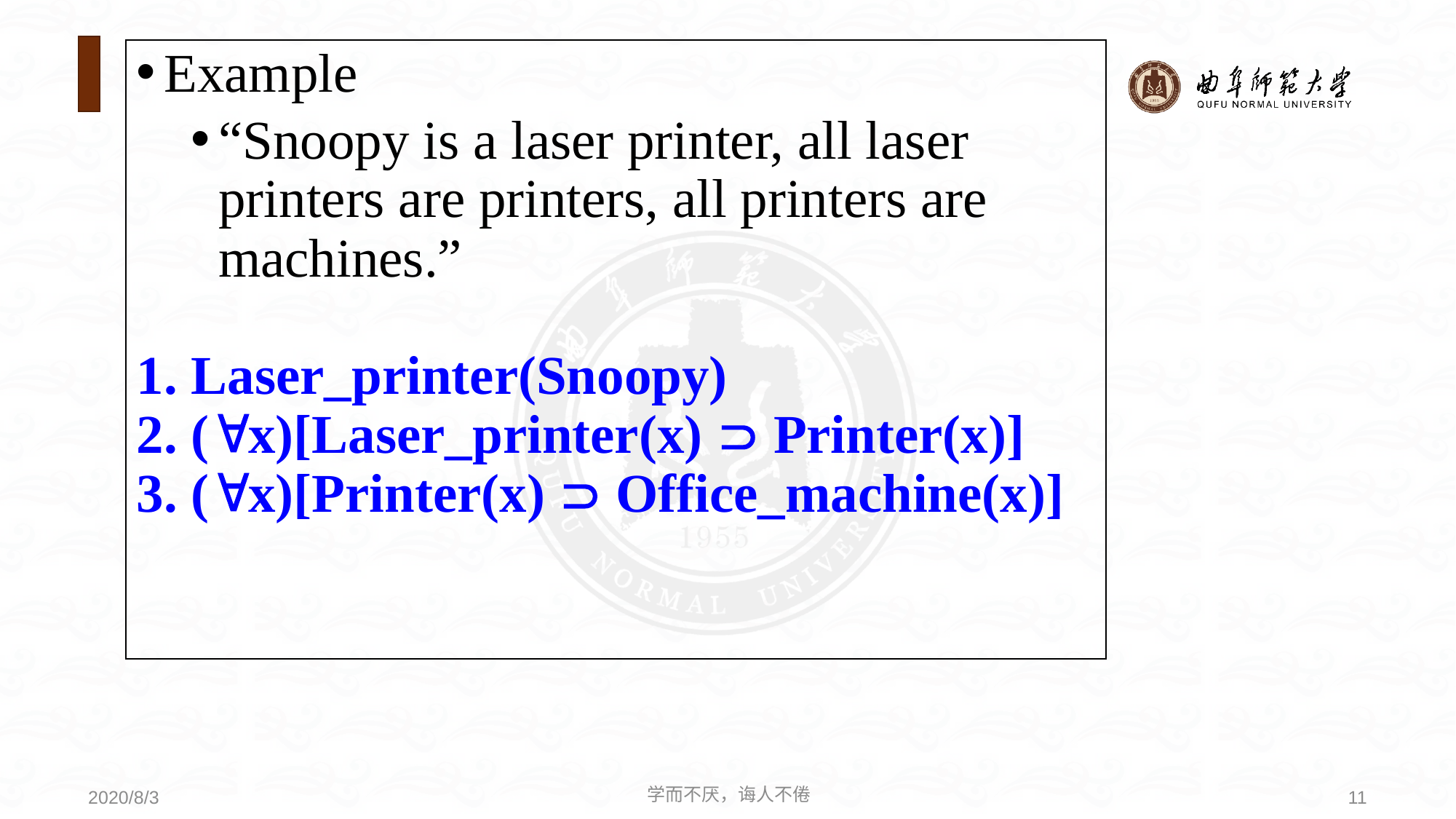

Example
“Snoopy is a laser printer, all laser printers are printers, all printers are machines.”

1. Laser_printer(Snoopy)
2. (∀x)[Laser_printer(x) ⊃ Printer(x)]
3. (∀x)[Printer(x) ⊃ Office_machine(x)]
学而不厌，诲人不倦
11
2020/8/3